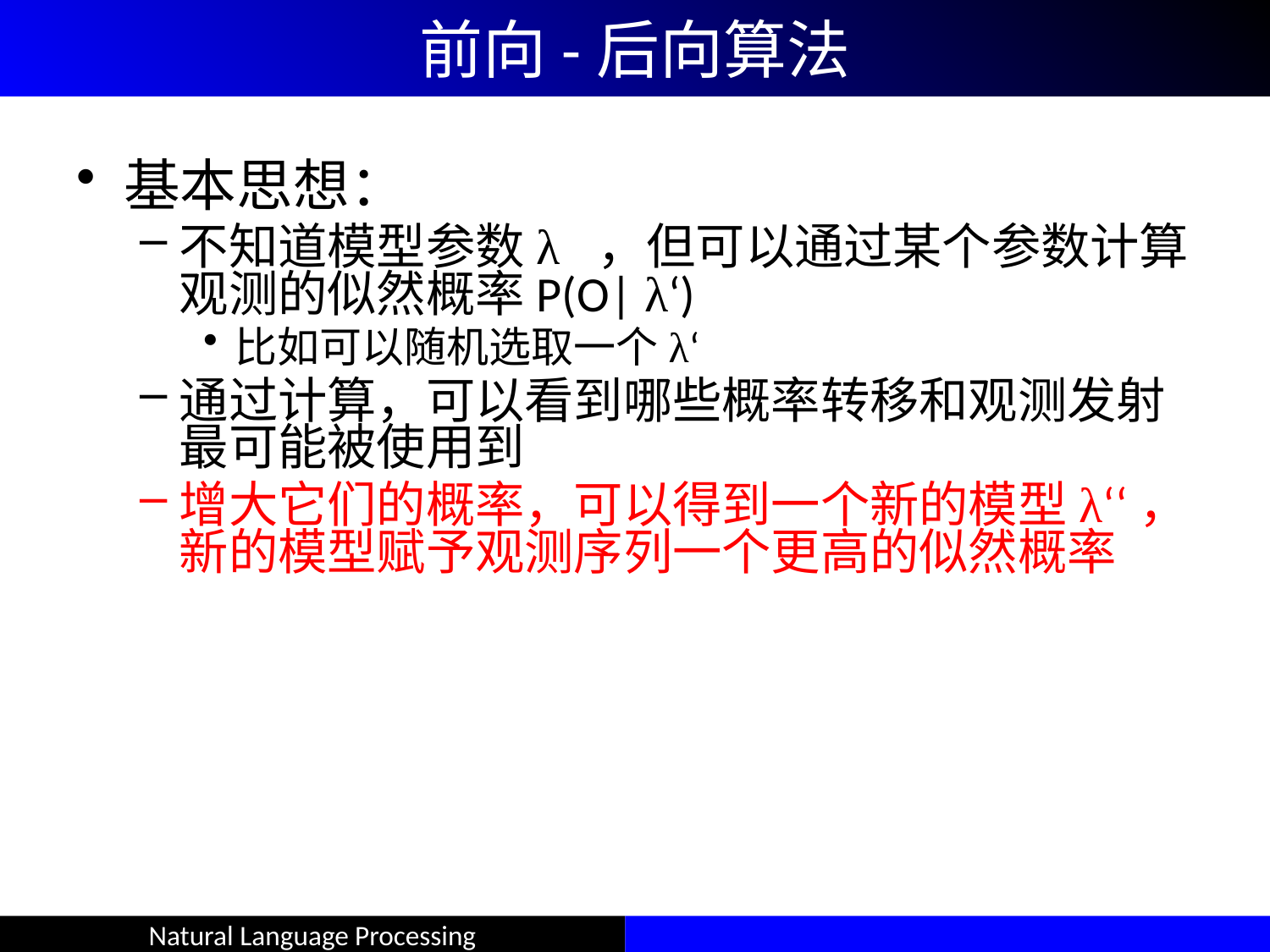

# 前向-后向算法
基本思想：
不知道模型参数λ ，但可以通过某个参数计算观测的似然概率P(O| λ‘)
比如可以随机选取一个λ‘
通过计算，可以看到哪些概率转移和观测发射最可能被使用到
增大它们的概率，可以得到一个新的模型λ‘‘，新的模型赋予观测序列一个更高的似然概率